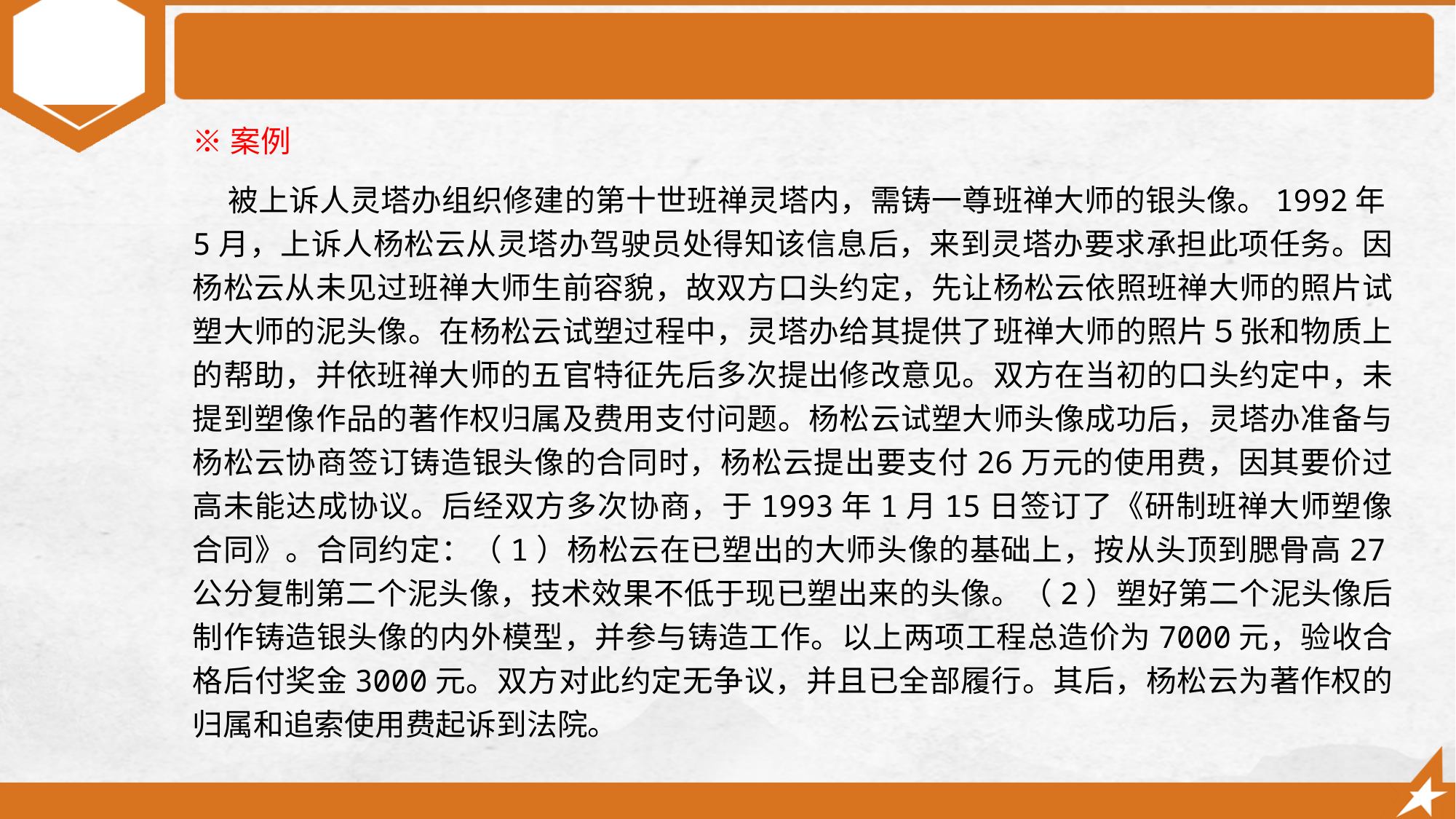

※案例
    被上诉人灵塔办组织修建的第十世班禅灵塔内，需铸一尊班禅大师的银头像。1992年5月，上诉人杨松云从灵塔办驾驶员处得知该信息后，来到灵塔办要求承担此项任务。因杨松云从未见过班禅大师生前容貌，故双方口头约定，先让杨松云依照班禅大师的照片试塑大师的泥头像。在杨松云试塑过程中，灵塔办给其提供了班禅大师的照片５张和物质上的帮助，并依班禅大师的五官特征先后多次提出修改意见。双方在当初的口头约定中，未提到塑像作品的著作权归属及费用支付问题。杨松云试塑大师头像成功后，灵塔办准备与杨松云协商签订铸造银头像的合同时，杨松云提出要支付26万元的使用费，因其要价过高未能达成协议。后经双方多次协商，于1993年1月15日签订了《研制班禅大师塑像合同》。合同约定：（1）杨松云在已塑出的大师头像的基础上，按从头顶到腮骨高27公分复制第二个泥头像，技术效果不低于现已塑出来的头像。（2）塑好第二个泥头像后制作铸造银头像的内外模型，并参与铸造工作。以上两项工程总造价为7000元，验收合格后付奖金3000元。双方对此约定无争议，并且已全部履行。其后，杨松云为著作权的归属和追索使用费起诉到法院。